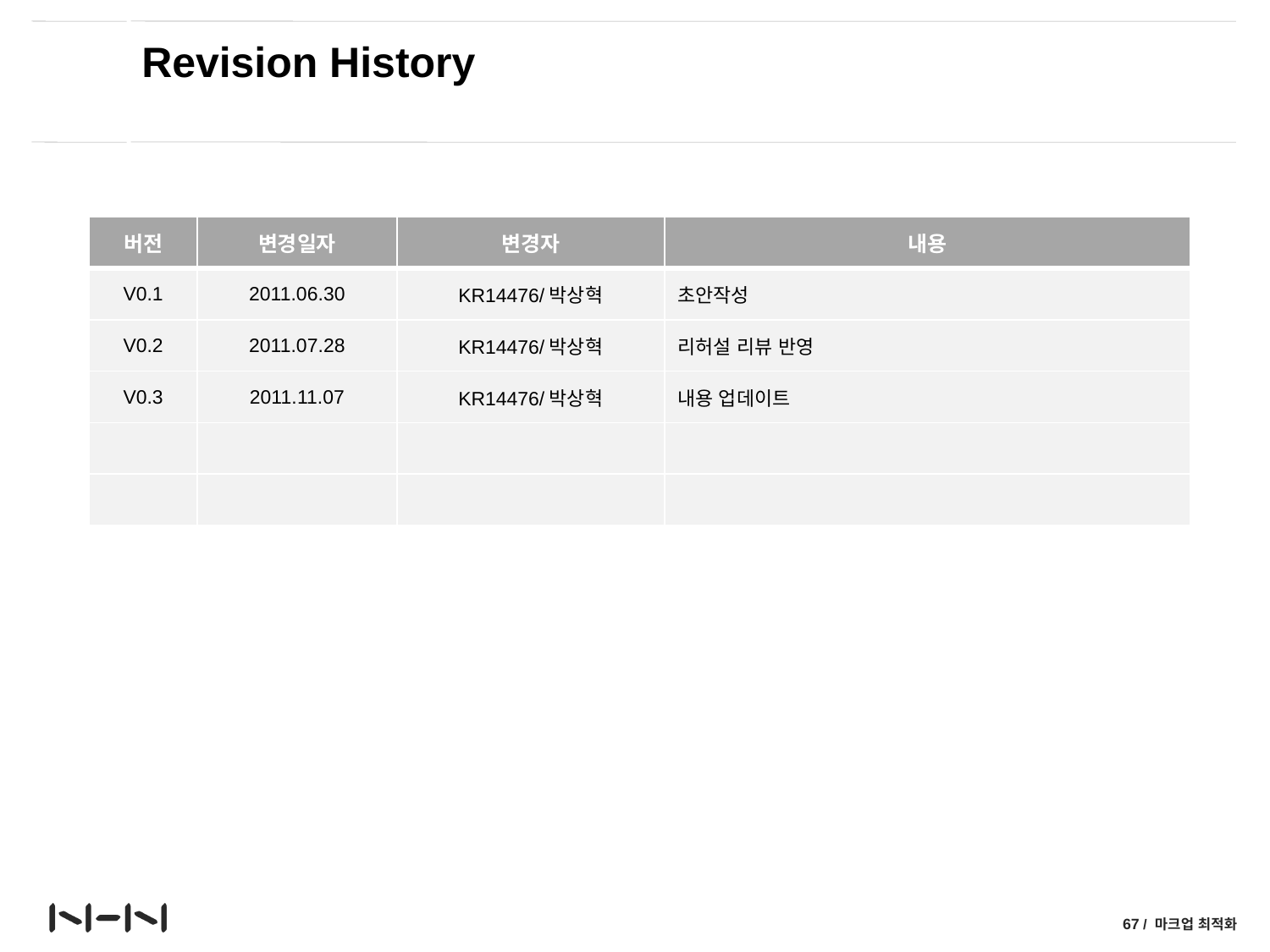

# Revision History

| 버전 | 변경일자 | 변경자 | 내용 |
| --- | --- | --- | --- |
| V0.1 | 2011.06.30 | KR14476/박상혁 | 초안작성 |
| V0.2 | 2011.07.28 | KR14476/박상혁 | 리허설 리뷰 반영 |
| V0.3 | 2011.11.07 | KR14476/박상혁 | 내용 업데이트 |
|  |  |  |  |
|  |  |  |  |